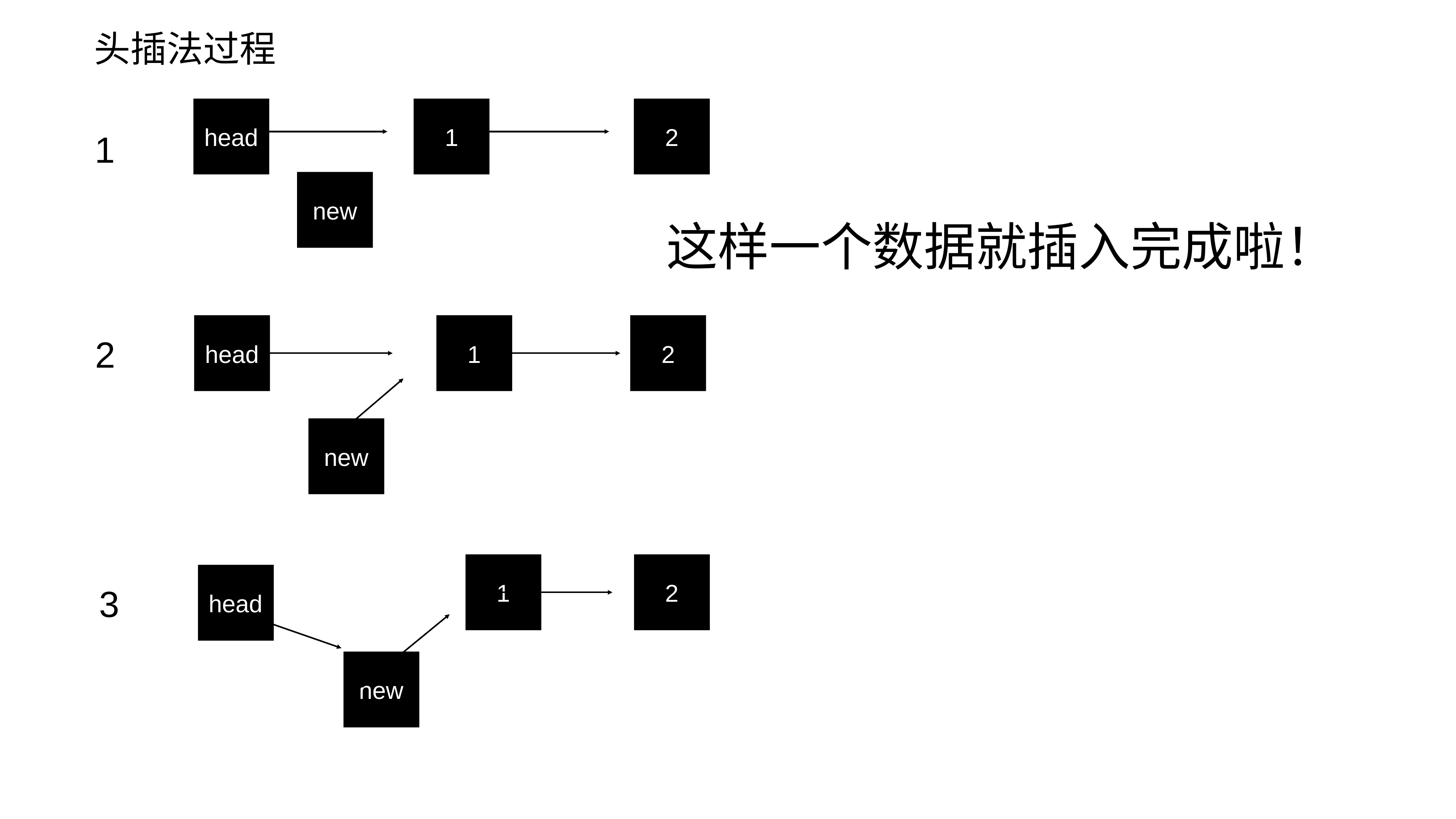

头插法过程
head
1
2
1

new
这样一个数据就插入完成啦！
head
1
2
2

new
1
2
head
3

new